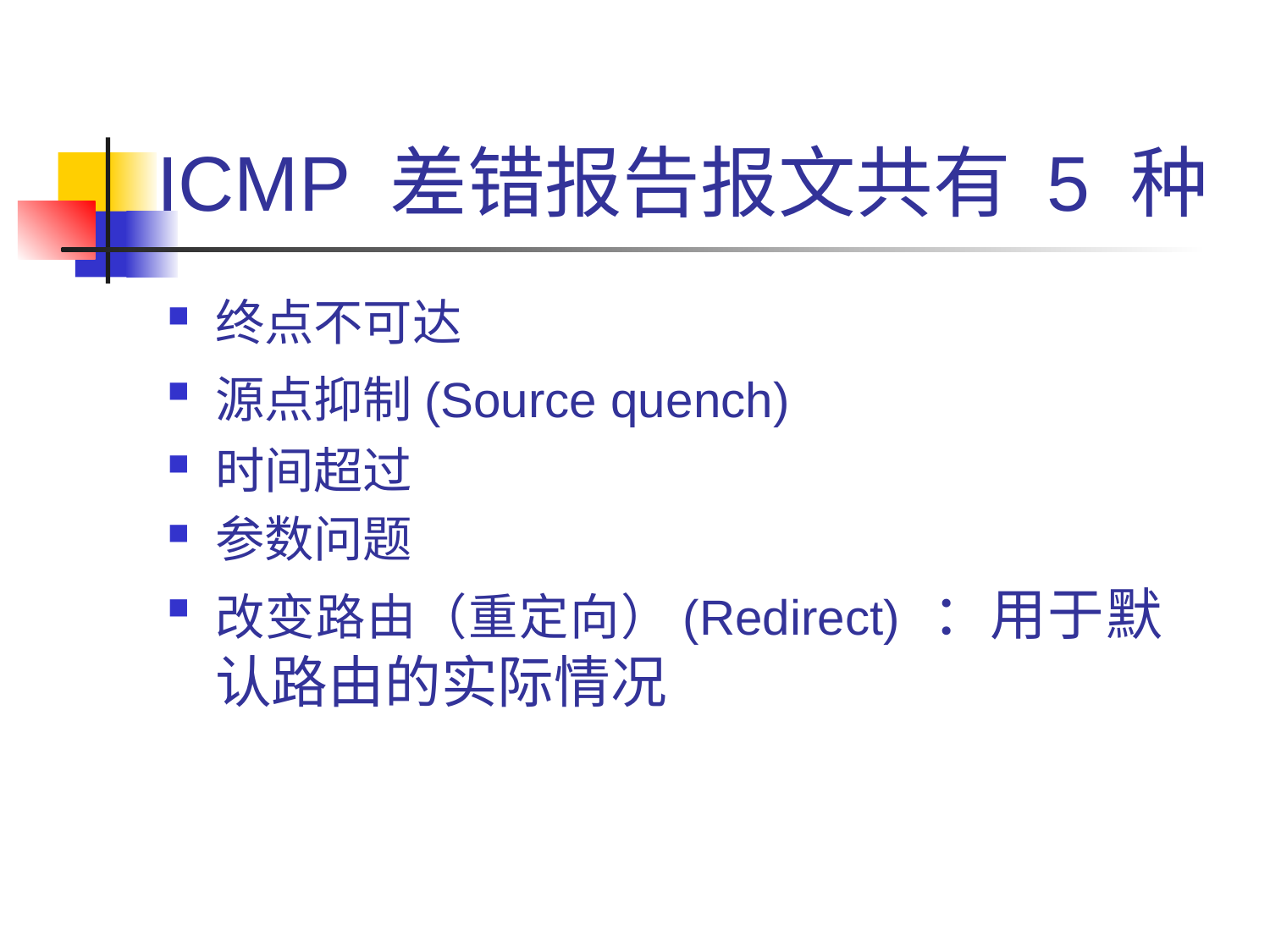

# ICMP 差错报告报文共有 5 种
终点不可达
源点抑制(Source quench)
时间超过
参数问题
改变路由（重定向）(Redirect) ：用于默认路由的实际情况